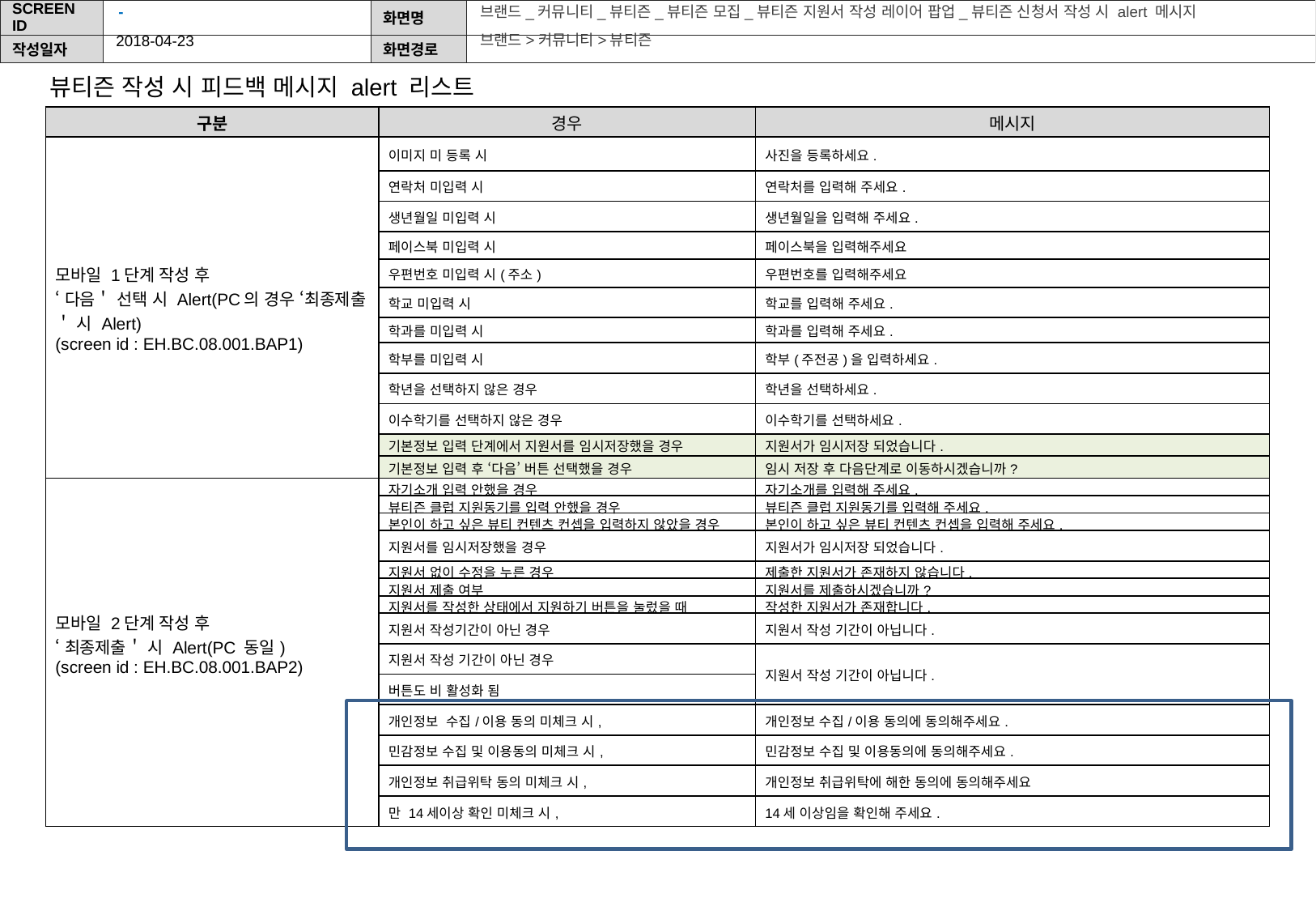

4/23
내용 추가
-
브랜드_커뮤니티_뷰티즌_뷰티즌 모집_뷰티즌 지원서 작성 레이어 팝업_뷰티즌 신청서 작성 시 alert 메시지
브랜드>커뮤니티>뷰티즌
2018-04-23
뷰티즌 작성 시 피드백 메시지 alert 리스트
| 구분 | 경우 | 메시지 |
| --- | --- | --- |
| 모바일 1단계 작성 후 ‘다음＇ 선택 시 Alert(PC의 경우 ‘최종제출＇ 시 Alert) (screen id : EH.BC.08.001.BAP1) | 이미지 미 등록 시 | 사진을 등록하세요. |
|  | 연락처 미입력 시 | 연락처를 입력해 주세요. |
|  | 생년월일 미입력 시 | 생년월일을 입력해 주세요. |
|  | 페이스북 미입력 시 | 페이스북을 입력해주세요 |
|  | 우편번호 미입력 시(주소) | 우편번호를 입력해주세요 |
|  | 학교 미입력 시 | 학교를 입력해 주세요. |
|  | 학과를 미입력 시 | 학과를 입력해 주세요. |
|  | 학부를 미입력 시 | 학부(주전공)을 입력하세요. |
|  | 학년을 선택하지 않은 경우 | 학년을 선택하세요. |
|  | 이수학기를 선택하지 않은 경우 | 이수학기를 선택하세요. |
|  | 기본정보 입력 단계에서 지원서를 임시저장했을 경우 | 지원서가 임시저장 되었습니다. |
|  | 기본정보 입력 후 ‘다음’ 버튼 선택했을 경우 | 임시 저장 후 다음단계로 이동하시겠습니까? |
| 모바일 2단계 작성 후 ‘최종제출＇ 시 Alert(PC 동일) (screen id : EH.BC.08.001.BAP2) | 자기소개 입력 안했을 경우 | 자기소개를 입력해 주세요. |
|  | 뷰티즌 클럽 지원동기를 입력 안했을 경우 | 뷰티즌 클럽 지원동기를 입력해 주세요. |
|  | 본인이 하고 싶은 뷰티 컨텐츠 컨셉을 입력하지 않았을 경우 | 본인이 하고 싶은 뷰티 컨텐츠 컨셉을 입력해 주세요. |
|  | 지원서를 임시저장했을 경우 | 지원서가 임시저장 되었습니다. |
|  | 지원서 없이 수정을 누른 경우 | 제출한 지원서가 존재하지 않습니다. |
|  | 지원서 제출 여부 | 지원서를 제출하시겠습니까? |
|  | 지원서를 작성한 상태에서 지원하기 버튼을 눌렀을 때 | 작성한 지원서가 존재합니다. |
|  | 지원서 작성기간이 아닌 경우 | 지원서 작성 기간이 아닙니다. |
|  | 지원서 작성 기간이 아닌 경우 | 지원서 작성 기간이 아닙니다. |
|  | 버튼도 비 활성화 됨 |  |
|  | 개인정보 수집/이용 동의 미체크 시, | 개인정보 수집/이용 동의에 동의해주세요. |
|  | 민감정보 수집 및 이용동의 미체크 시, | 민감정보 수집 및 이용동의에 동의해주세요. |
|  | 개인정보 취급위탁 동의 미체크 시, | 개인정보 취급위탁에 해한 동의에 동의해주세요 |
|  | 만 14세이상 확인 미체크 시, | 14세 이상임을 확인해 주세요. |